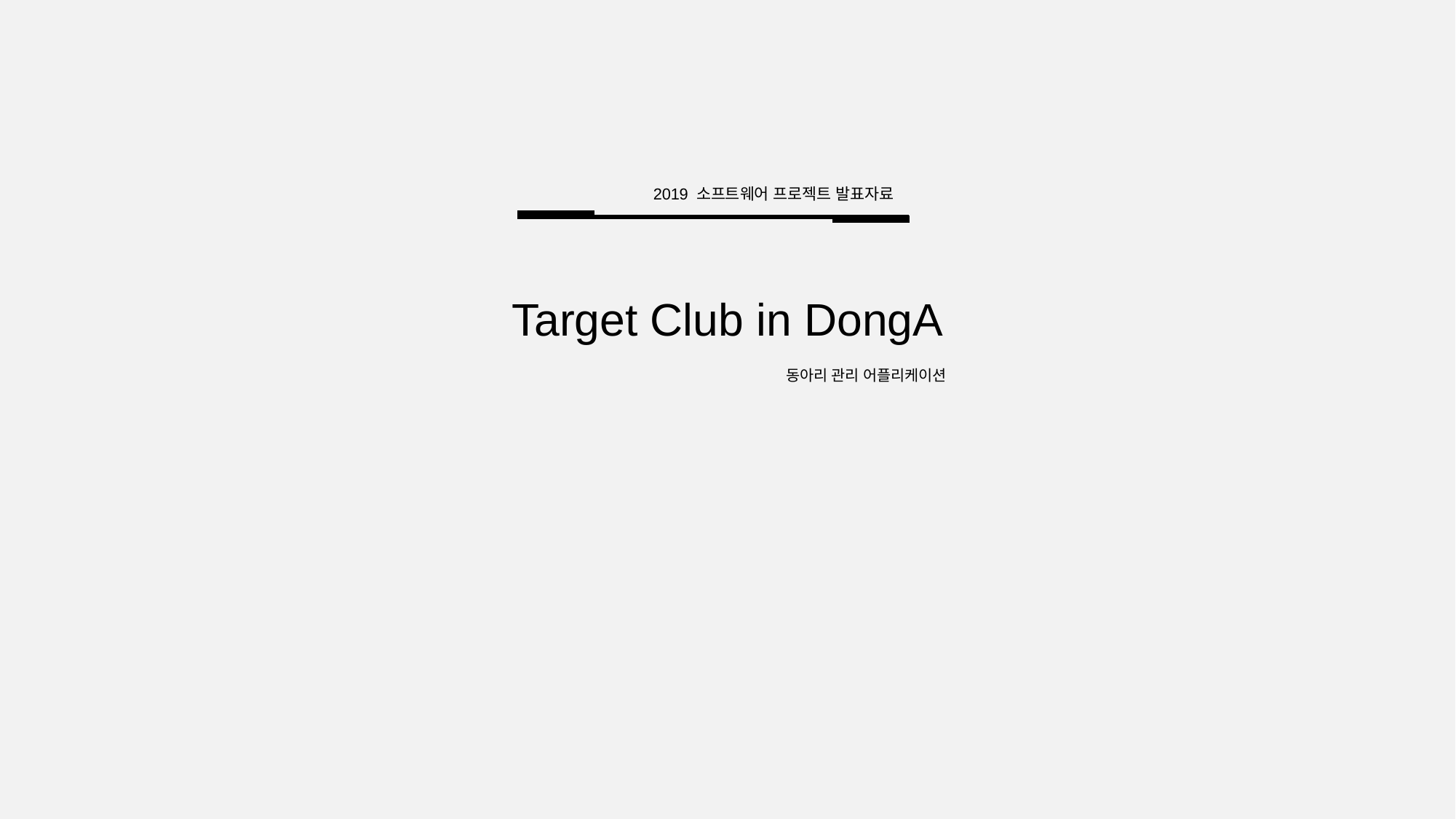

2019 소프트웨어 프로젝트 발표자료

Target Club in DongA
동아리 관리 어플리케이션